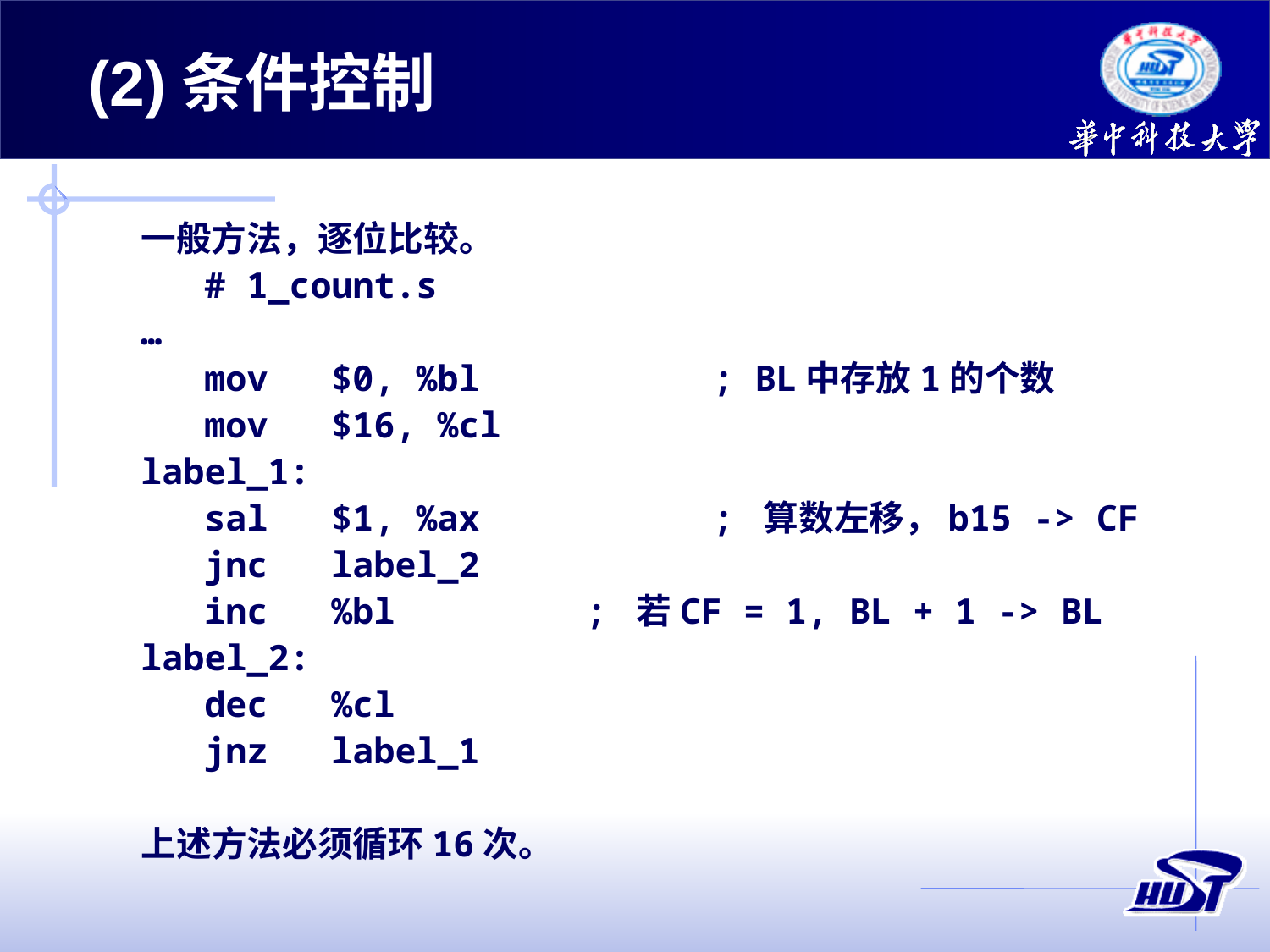

(2)条件控制
一般方法，逐位比较。
	# 1_count.s
…
	mov	$0, %bl		; BL中存放1的个数
	mov	$16, %cl
label_1:
	sal	$1, %ax		; 算数左移，b15 -> CF
	jnc	label_2
	inc	%bl		; 若CF = 1, BL + 1 -> BL
label_2:
	dec	%cl
	jnz	label_1

上述方法必须循环16次。